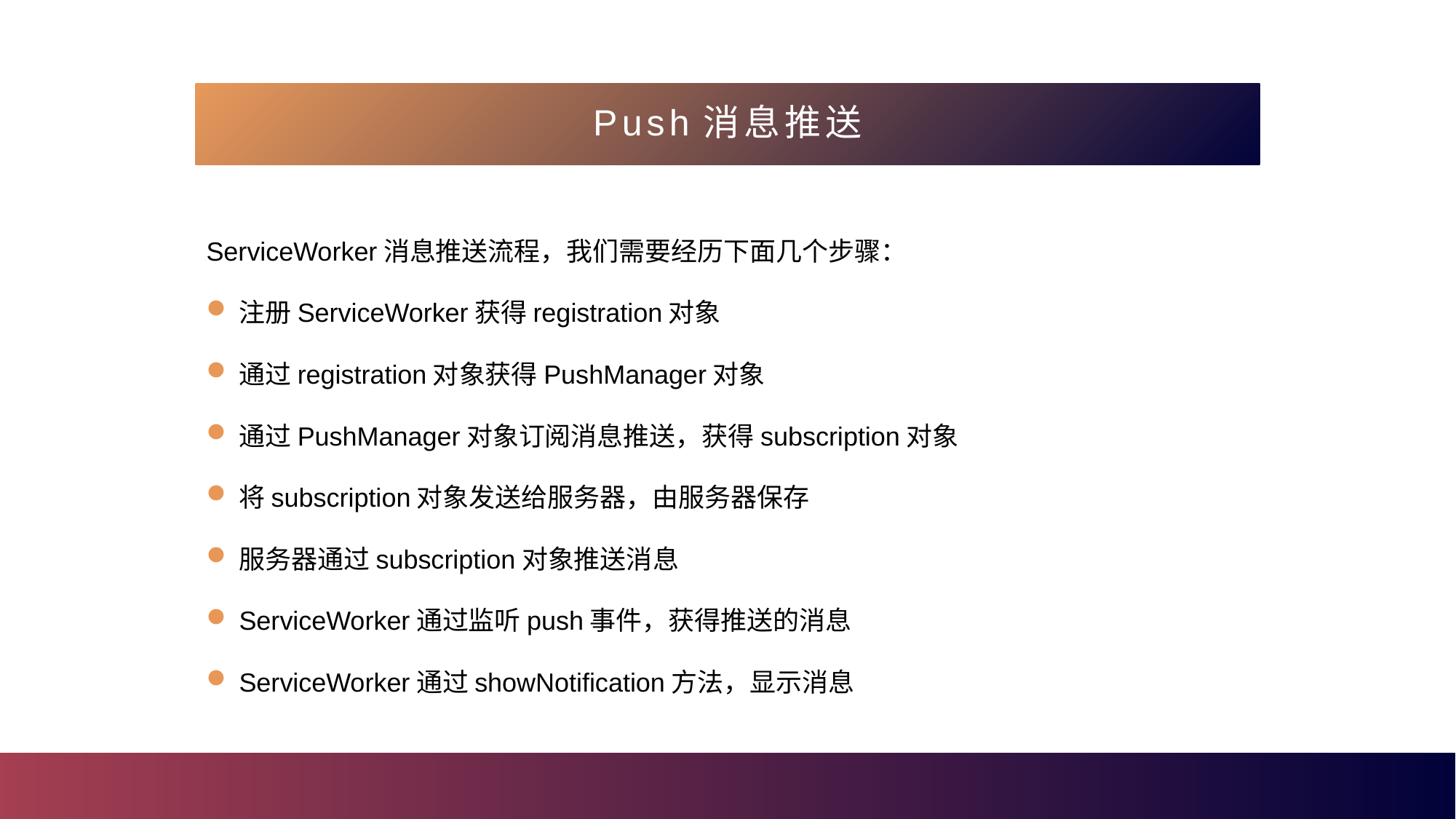

Push消息推送
ServiceWorker消息推送流程，我们需要经历下面几个步骤：
注册ServiceWorker获得registration对象
通过registration对象获得PushManager对象
通过PushManager对象订阅消息推送，获得subscription对象
将subscription对象发送给服务器，由服务器保存
服务器通过subscription对象推送消息
ServiceWorker通过监听push事件，获得推送的消息
ServiceWorker通过showNotification方法，显示消息